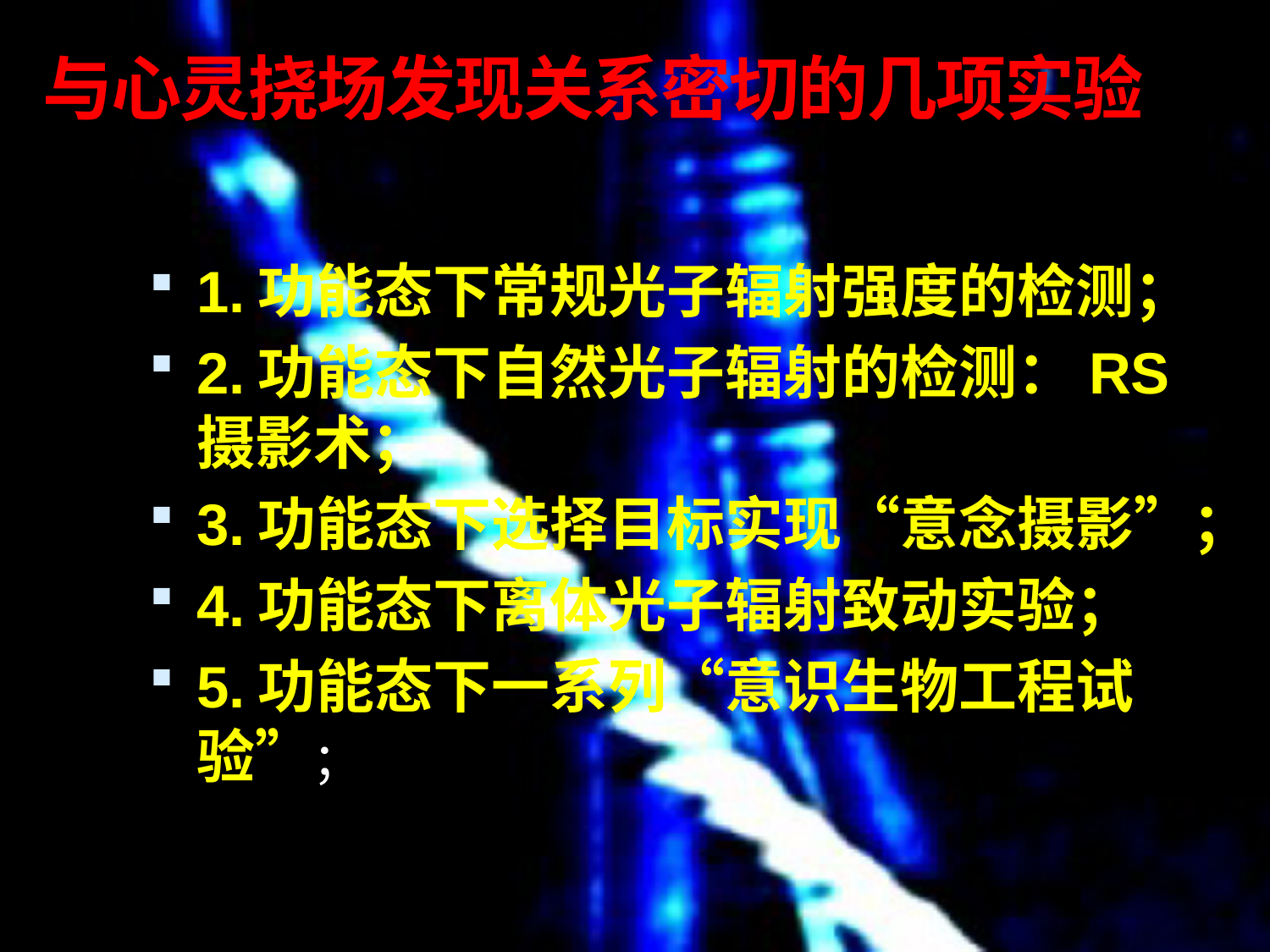

# 与心灵挠场发现关系密切的几项实验
1.功能态下常规光子辐射强度的检测；
2.功能态下自然光子辐射的检测：RS摄影术；
3.功能态下选择目标实现“意念摄影”；
4.功能态下离体光子辐射致动实验；
5.功能态下一系列“意识生物工程试验”；